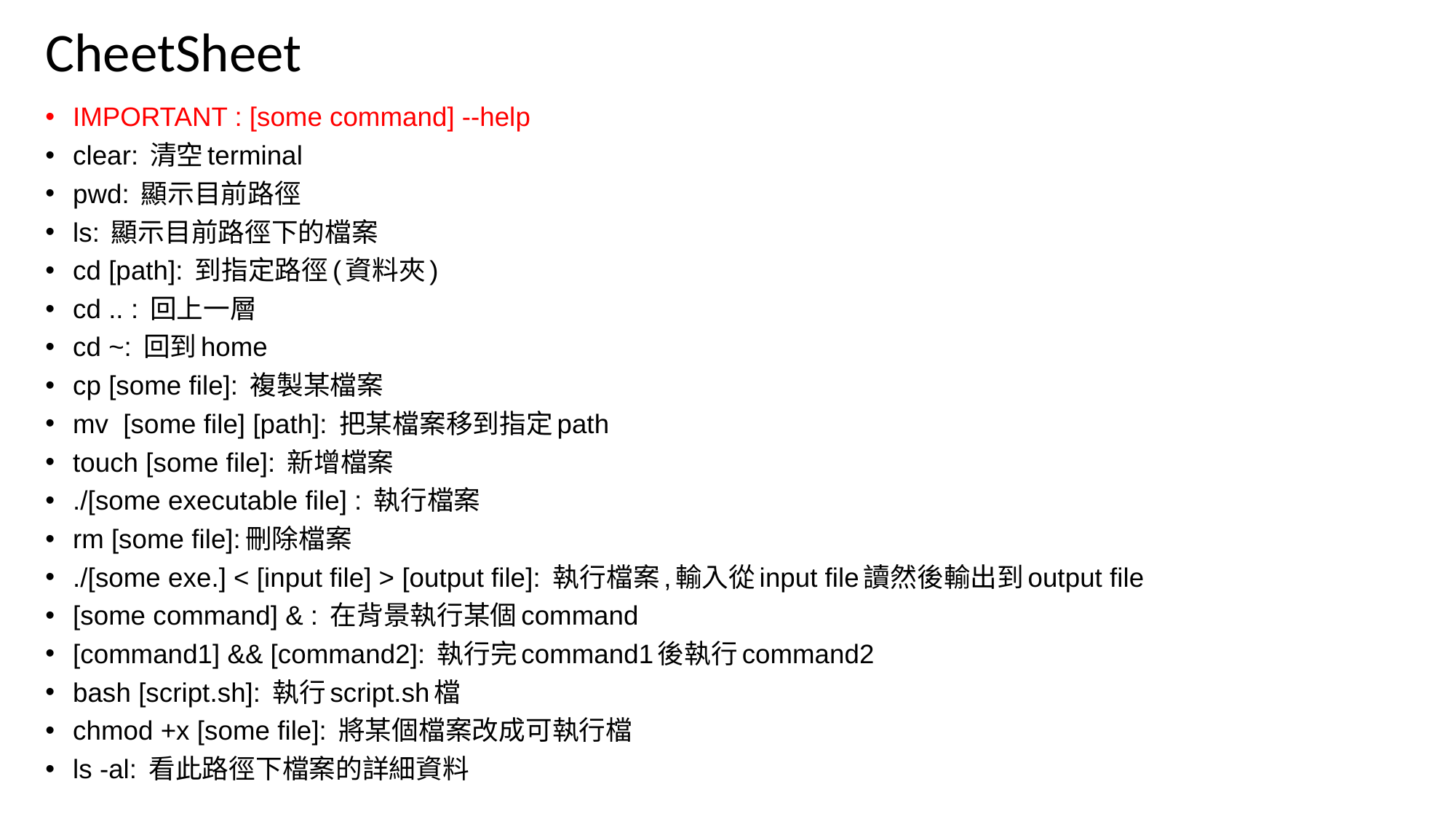

# CheetSheet
IMPORTANT : [some command] --help
clear: 清空terminal
pwd: 顯示目前路徑
ls: 顯示目前路徑下的檔案
cd [path]: 到指定路徑(資料夾)
cd .. : 回上一層
cd ~: 回到home
cp [some file]: 複製某檔案
mv  [some file] [path]: 把某檔案移到指定path
touch [some file]: 新增檔案
./[some executable file] : 執行檔案
rm [some file]:刪除檔案
./[some exe.] < [input file] > [output file]: 執行檔案,輸入從input file讀然後輸出到output file
[some command] & : 在背景執行某個command
[command1] && [command2]: 執行完command1後執行command2
bash [script.sh]: 執行script.sh檔
chmod +x [some file]: 將某個檔案改成可執行檔
ls -al: 看此路徑下檔案的詳細資料